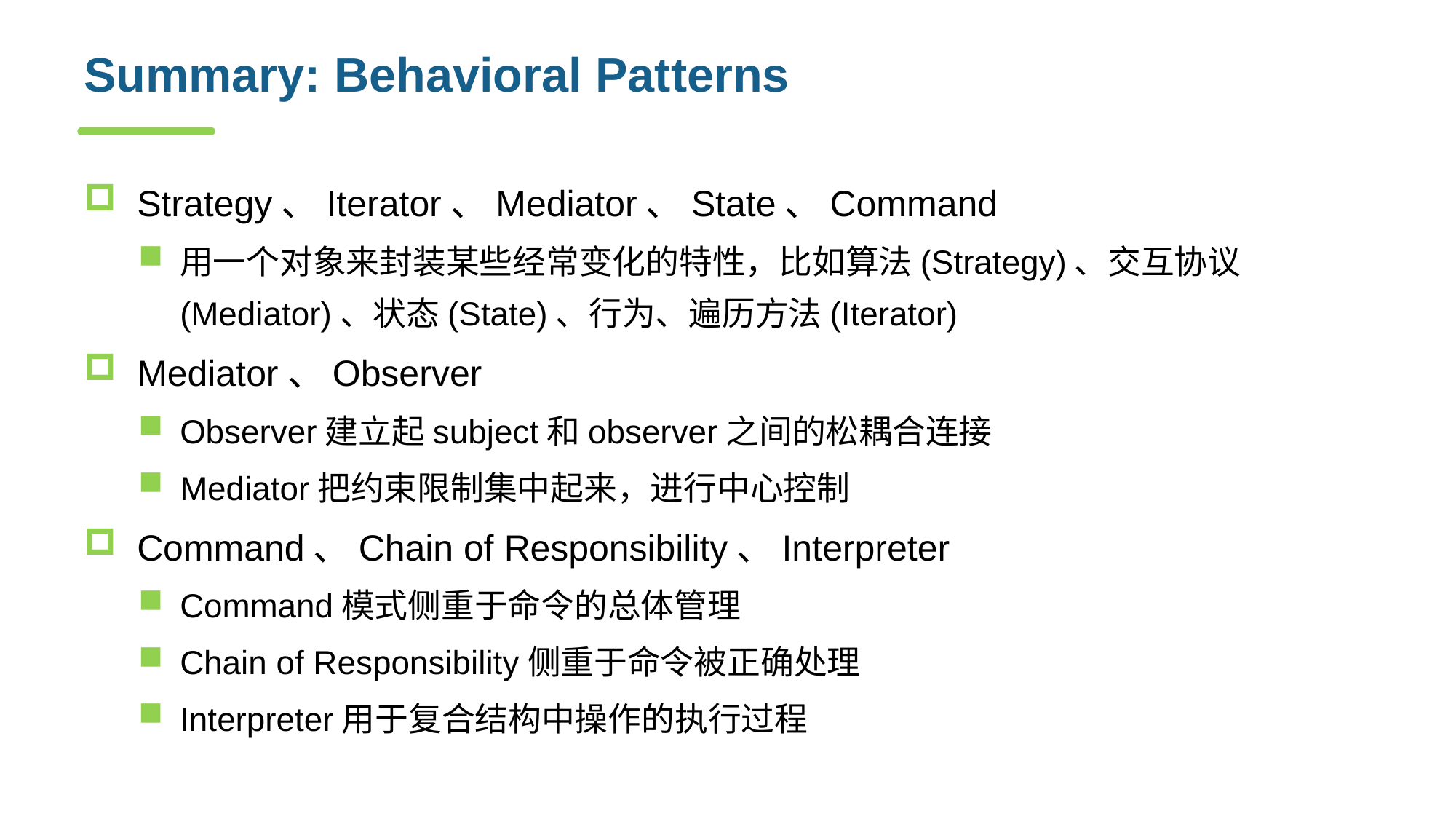

# Summary: Behavioral Patterns
Strategy、Iterator、Mediator、State、Command
用一个对象来封装某些经常变化的特性，比如算法(Strategy)、交互协议(Mediator)、状态(State)、行为、遍历方法(Iterator)
Mediator、Observer
Observer建立起subject和observer之间的松耦合连接
Mediator把约束限制集中起来，进行中心控制
Command、Chain of Responsibility、Interpreter
Command模式侧重于命令的总体管理
Chain of Responsibility侧重于命令被正确处理
Interpreter用于复合结构中操作的执行过程
235